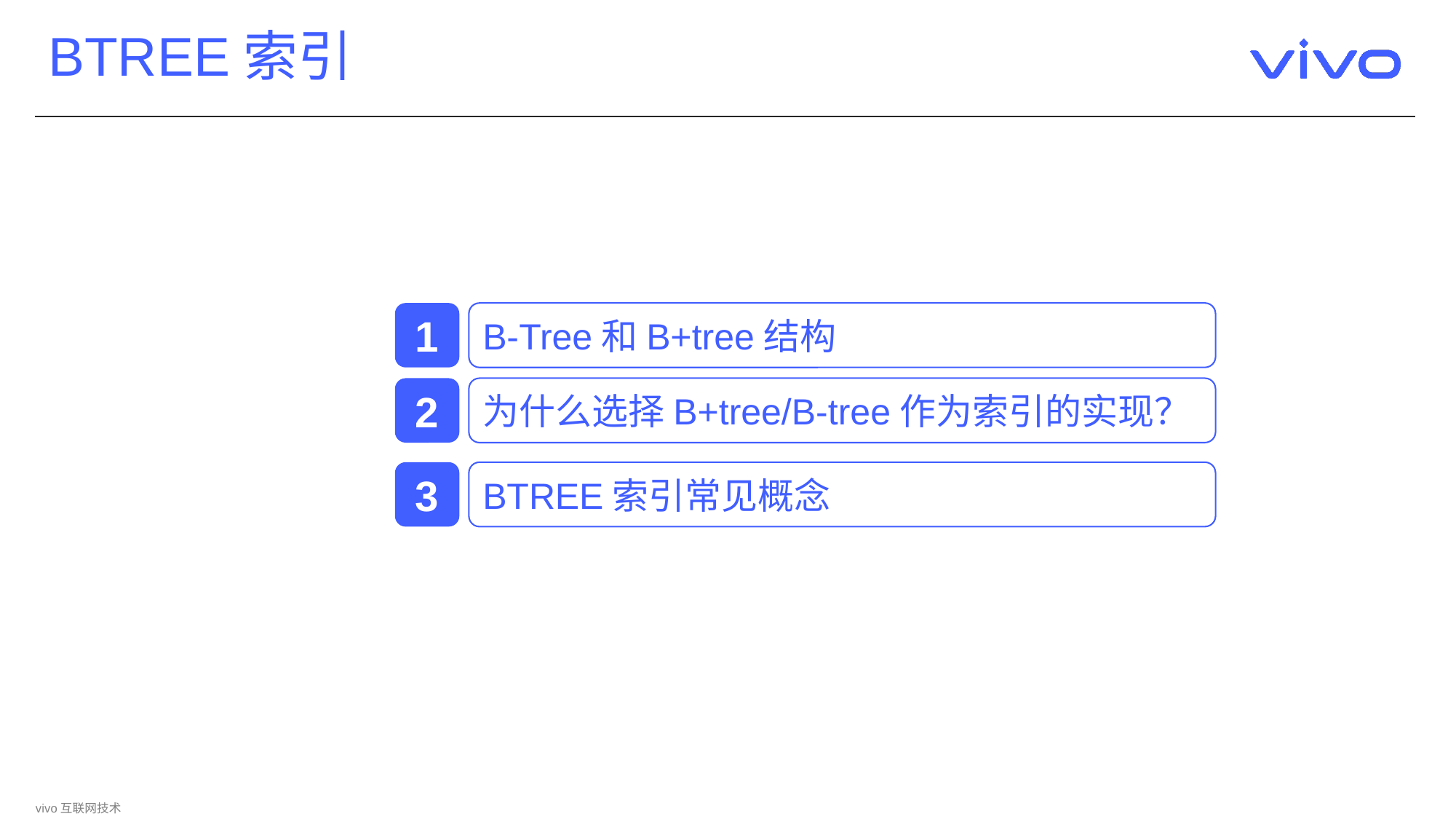

# BTREE索引
1
B-Tree和B+tree结构
2
为什么选择B+tree/B-tree作为索引的实现？
3
BTREE索引常见概念